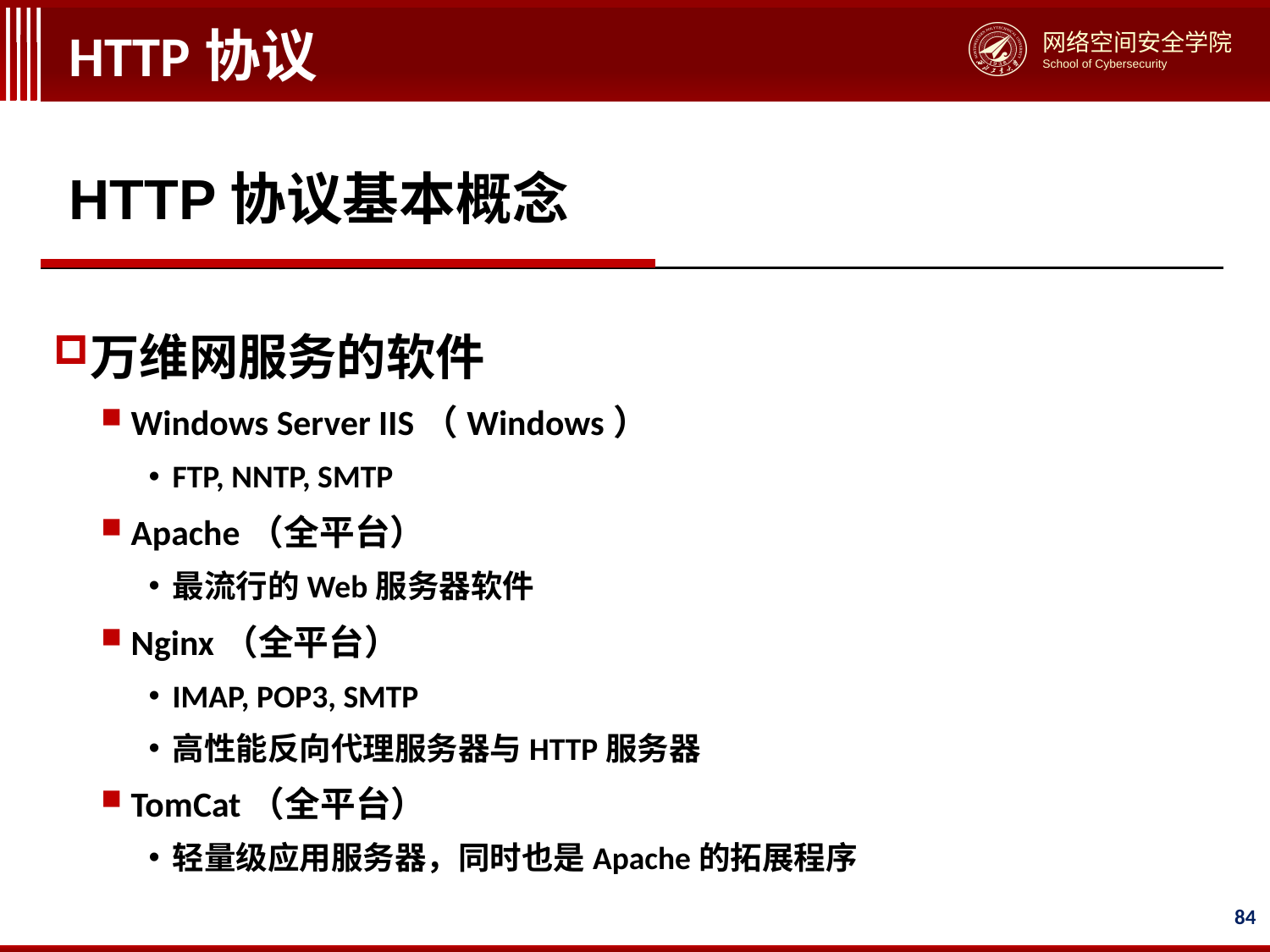

# HTTP协议
HTTP协议基本概念

万维网服务的软件
Windows Server IIS（Windows）
FTP, NNTP, SMTP
Apache（全平台）
最流行的Web服务器软件
Nginx（全平台）
IMAP, POP3, SMTP
高性能反向代理服务器与HTTP服务器
TomCat（全平台）
轻量级应用服务器，同时也是Apache的拓展程序